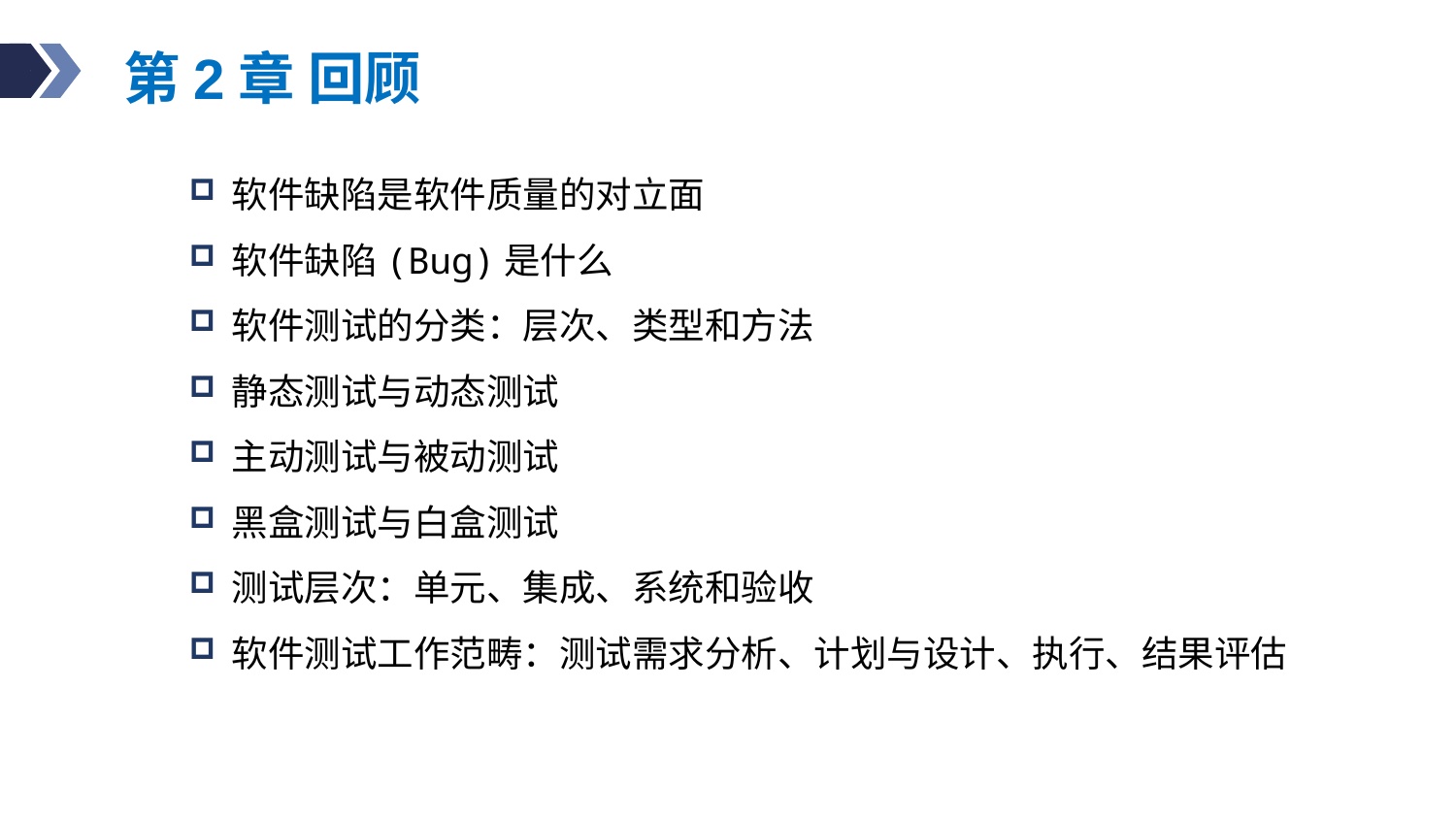

# 第2章 回顾
软件缺陷是软件质量的对立面
软件缺陷(Bug)是什么
软件测试的分类：层次、类型和方法
静态测试与动态测试
主动测试与被动测试
黑盒测试与白盒测试
测试层次：单元、集成、系统和验收
软件测试工作范畴：测试需求分析、计划与设计、执行、结果评估